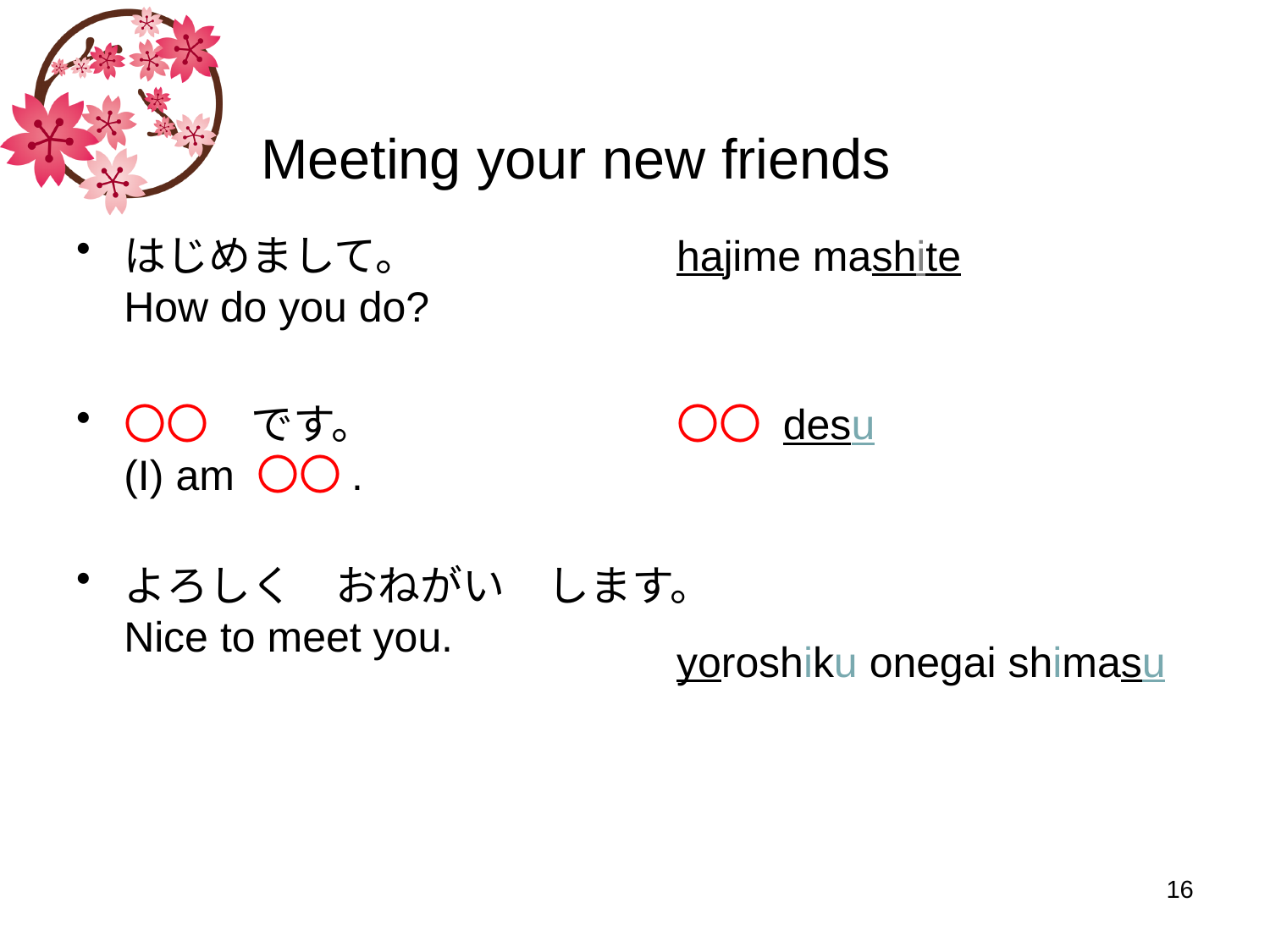

# Meeting your new friends
はじめまして。
How do you do?

〇〇　です。
(I) am 〇〇.
よろしく　おねがい　します。
Nice to meet you.

hajime mashite

〇〇 desu

yoroshiku onegai shimasu

16